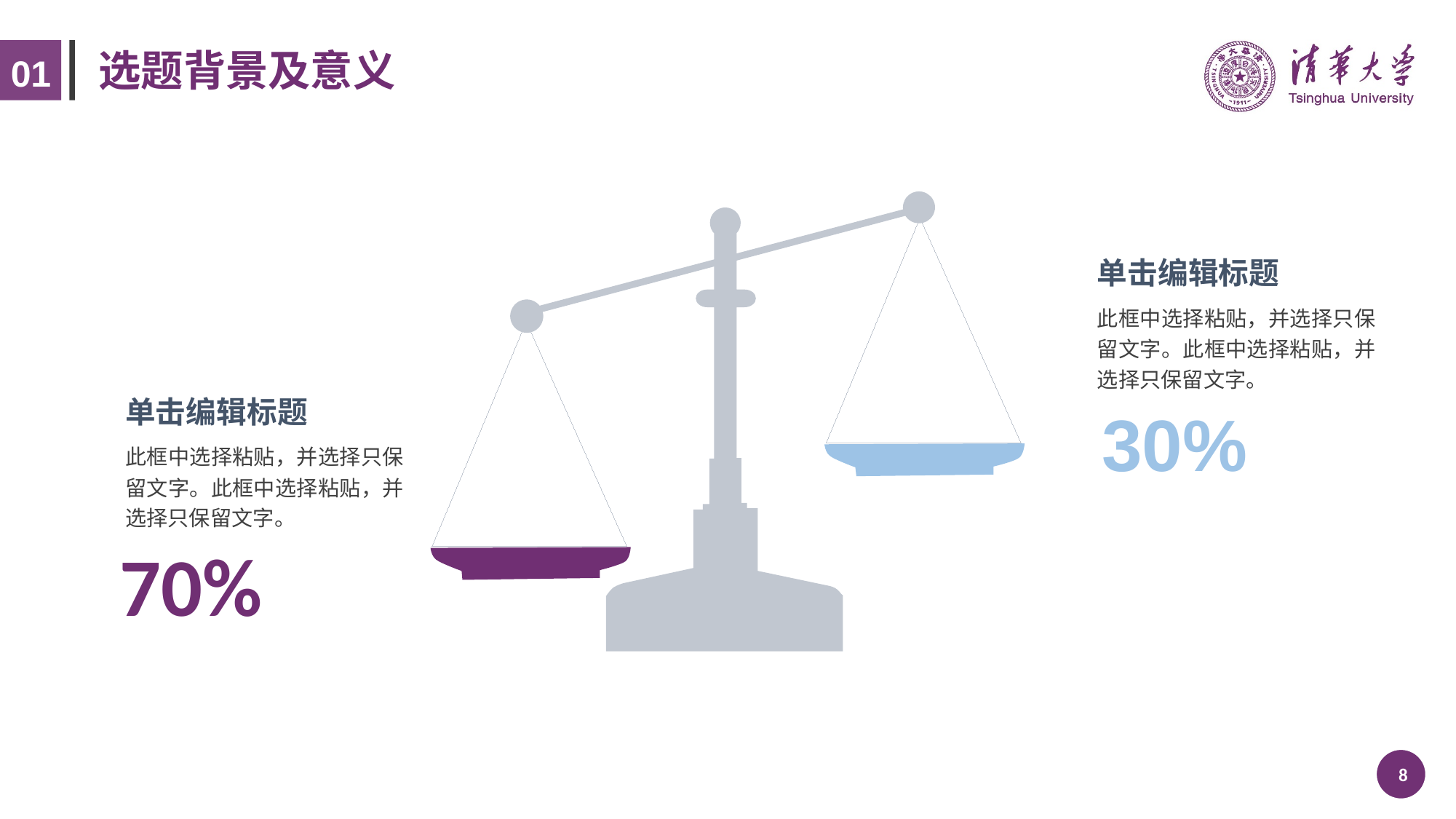

# 选题背景及意义
01

单击编辑标题
此框中选择粘贴，并选择只保留文字。此框中选择粘贴，并选择只保留文字。
30%
单击编辑标题
此框中选择粘贴，并选择只保留文字。此框中选择粘贴，并选择只保留文字。
70%
8    /30